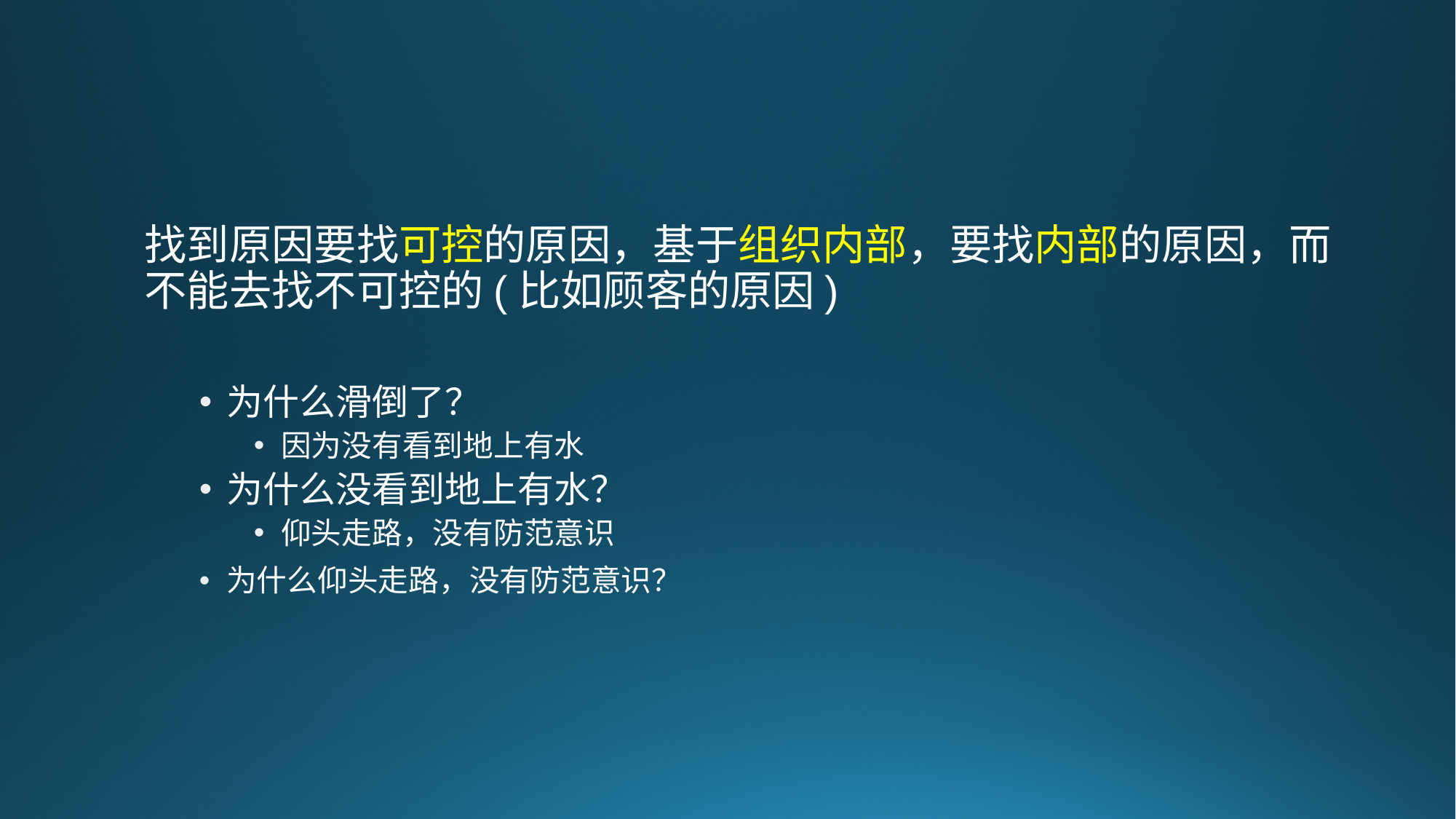

找到原因要找可控的原因，基于组织内部，要找内部的原因，而不能去找不可控的(比如顾客的原因)

为什么滑倒了？
因为没有看到地上有水
为什么没看到地上有水？
仰头走路，没有防范意识
为什么仰头走路，没有防范意识？